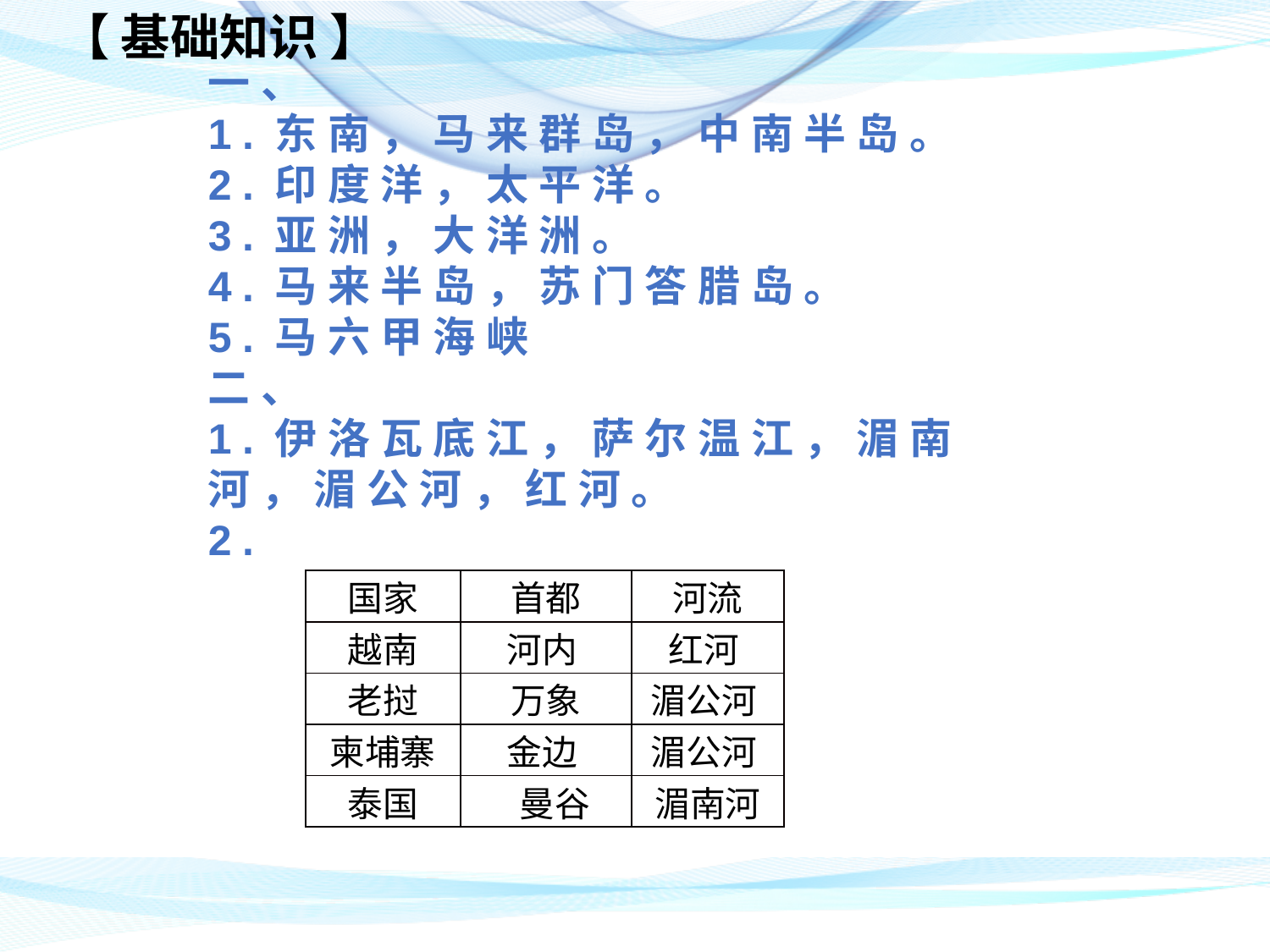

【 基础知识 】
# 一、 1.东南，马来群岛，中南半岛。 2.印度洋，太平洋。 3.亚洲，大洋洲。 4.马来半岛，苏门答腊岛。 5.马六甲海峡 二、 1.伊洛瓦底江，萨尔温江，湄南河，湄公河，红河。 2.
| 国家 | 首都 | 河流 |
| --- | --- | --- |
| 越南 | 河内 | 红河 |
| 老挝 | 万象 | 湄公河 |
| 柬埔寨 | 金边 | 湄公河 |
| 泰国 | 曼谷 | 湄南河 |